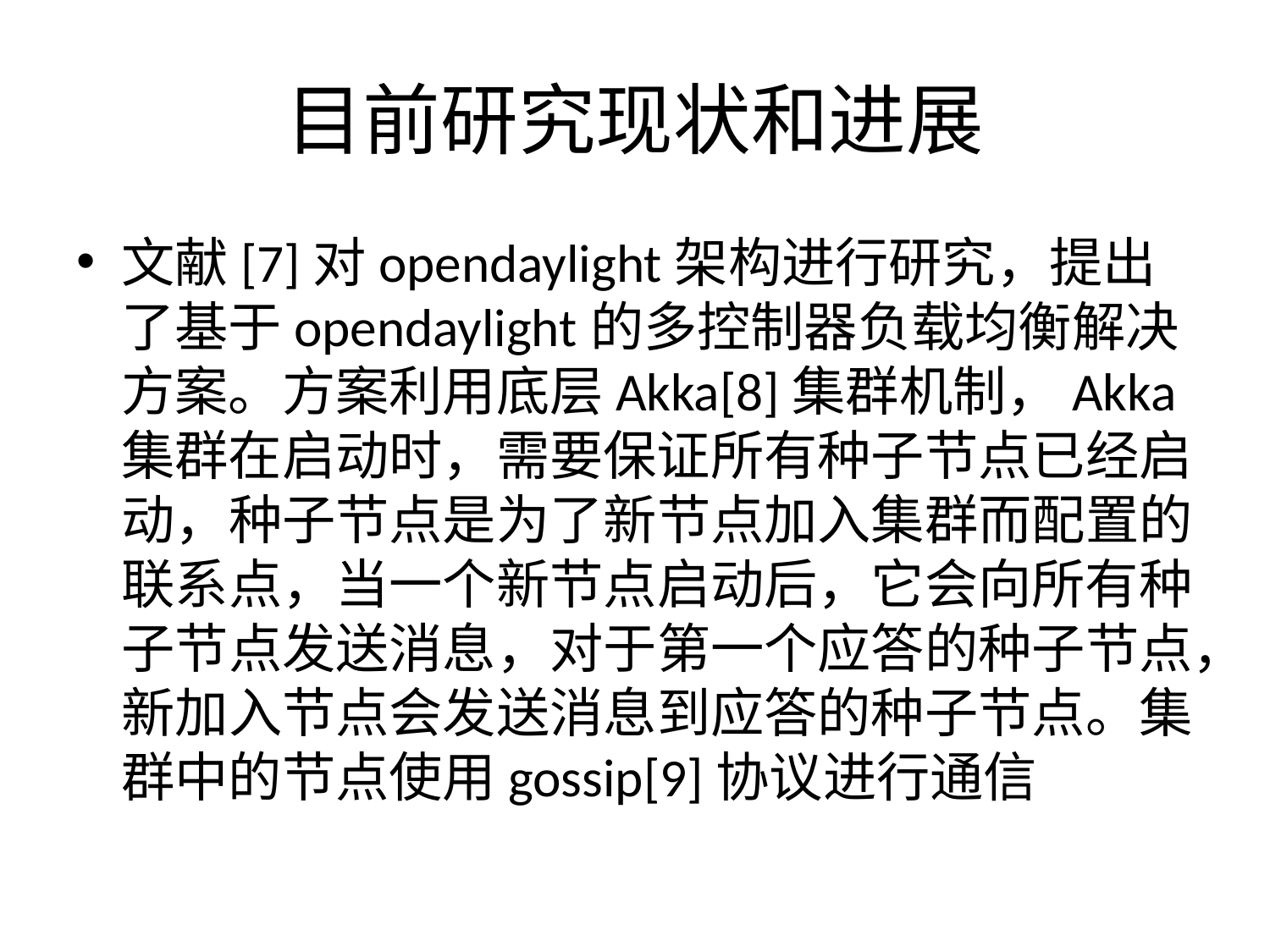

# 目前研究现状和进展
文献[7]对opendaylight架构进行研究，提出了基于opendaylight的多控制器负载均衡解决方案。方案利用底层Akka[8]集群机制，Akka集群在启动时，需要保证所有种子节点已经启动，种子节点是为了新节点加入集群而配置的联系点，当一个新节点启动后，它会向所有种子节点发送消息，对于第一个应答的种子节点，新加入节点会发送消息到应答的种子节点。集群中的节点使用gossip[9]协议进行通信